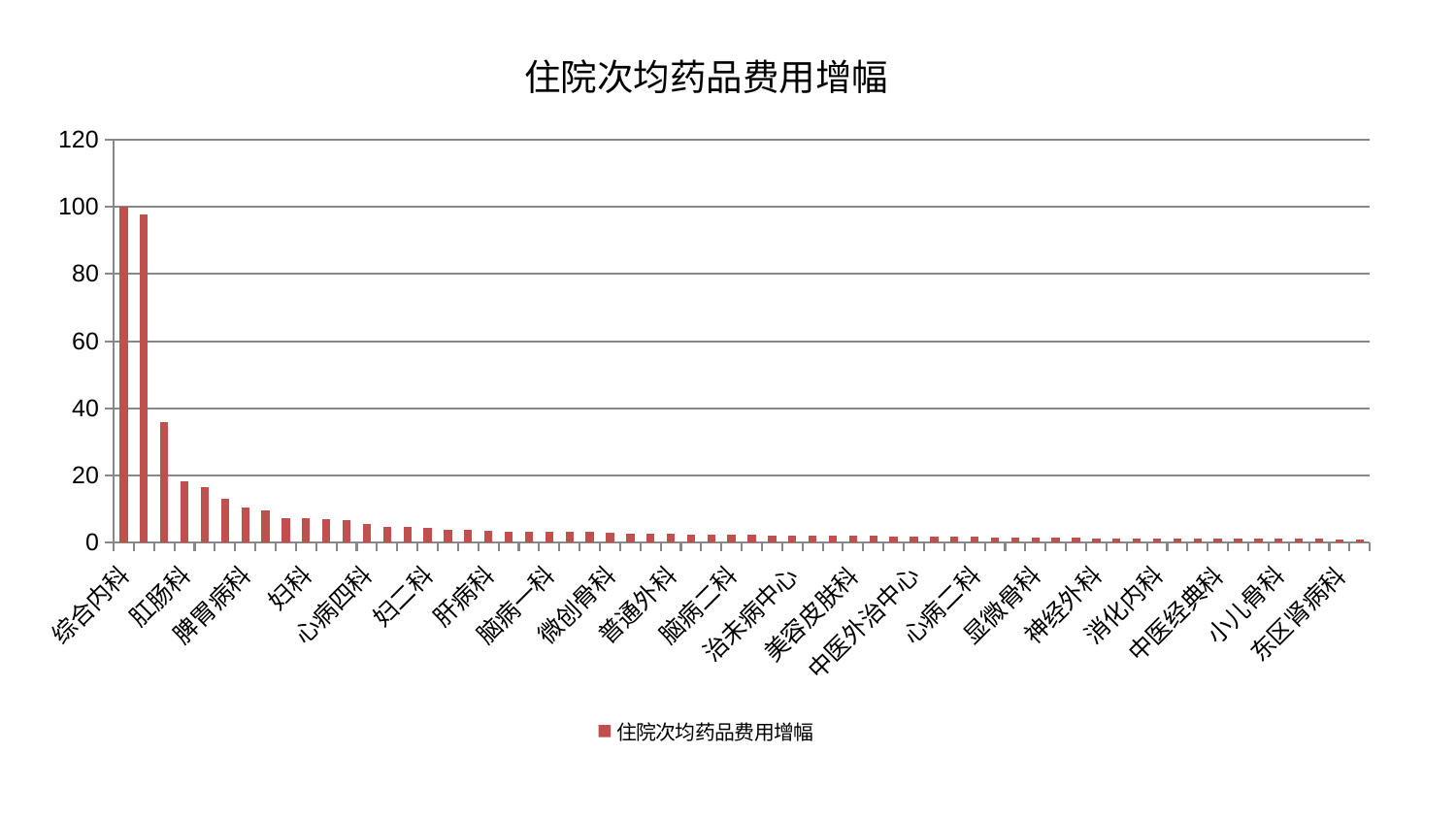

### Chart: 住院次均药品费用增幅

| Category | 住院次均药品费用增幅 |
|---|---|
| 综合内科 | 100.0 |
| 肿瘤内科 | 97.68827910183471 |
| 心病一科 | 35.9270171214608 |
| 肛肠科 | 18.162398784005784 |
| 医院 | 16.48559230495627 |
| 妇科妇二科合并 | 13.145253062361368 |
| 脾胃病科 | 10.413183224741873 |
| 内分泌科 | 9.719691757075035 |
| 心血管内科 | 7.234773306537089 |
| 妇科 | 7.148521224131744 |
| 创伤骨科 | 6.9333154430165305 |
| 脊柱骨科 | 6.728733419850677 |
| 心病四科 | 5.554346569931443 |
| 脑病三科 | 4.798925484259232 |
| 胸外科 | 4.771544063561769 |
| 妇二科 | 4.260839789540614 |
| 骨科 | 3.8404779159795877 |
| 小儿推拿科 | 3.7769625345295132 |
| 肝病科 | 3.641314333203731 |
| 肾脏内科 | 3.3663635697457743 |
| 心病三科 | 3.3518086186611544 |
| 脑病一科 | 3.3357404698173228 |
| 呼吸内科 | 3.2636525520148125 |
| 周围血管科 | 3.2150120890595617 |
| 微创骨科 | 2.952731186834512 |
| 关节骨科 | 2.7938124170599643 |
| 东区重症医学科 | 2.6804240287694796 |
| 普通外科 | 2.5980597312478038 |
| 皮肤科 | 2.4195121463808116 |
| 针灸科 | 2.302986243307879 |
| 脑病二科 | 2.292505539736068 |
| 推拿科 | 2.2484749700192275 |
| 血液科 | 2.1609960625906965 |
| 治未病中心 | 2.1018120497843 |
| 老年医学科 | 2.080729266586692 |
| 风湿病科 | 1.9822574886487239 |
| 美容皮肤科 | 1.9780684193245701 |
| 西区重症医学科 | 1.950174607650402 |
| 耳鼻喉科 | 1.82595466428592 |
| 中医外治中心 | 1.7853718756076031 |
| 康复科 | 1.7844572310294917 |
| 口腔科 | 1.7020580990328187 |
| 心病二科 | 1.694159493850619 |
| 肝胆外科 | 1.6487705238721158 |
| 产科 | 1.5942728089617297 |
| 显微骨科 | 1.55984369388521 |
| 重症医学科 | 1.501832565149314 |
| 身心医学科 | 1.4500373060706793 |
| 神经外科 | 1.3318535927931925 |
| 肾病科 | 1.3033564340475785 |
| 儿科 | 1.297526409859403 |
| 消化内科 | 1.2894958585910241 |
| 眼科 | 1.267813296796313 |
| 脾胃科消化科合并 | 1.217996950872404 |
| 中医经典科 | 1.2177397320720287 |
| 神经内科 | 1.1733482163815063 |
| 泌尿外科 | 1.172775670366556 |
| 小儿骨科 | 1.1029345281703784 |
| 男科 | 1.101354525217413 |
| 运动损伤骨科 | 1.0979500522306425 |
| 东区肾病科 | 1.0674130034596265 |
| 乳腺甲状腺外科 | 1.0544983787446516 |
263